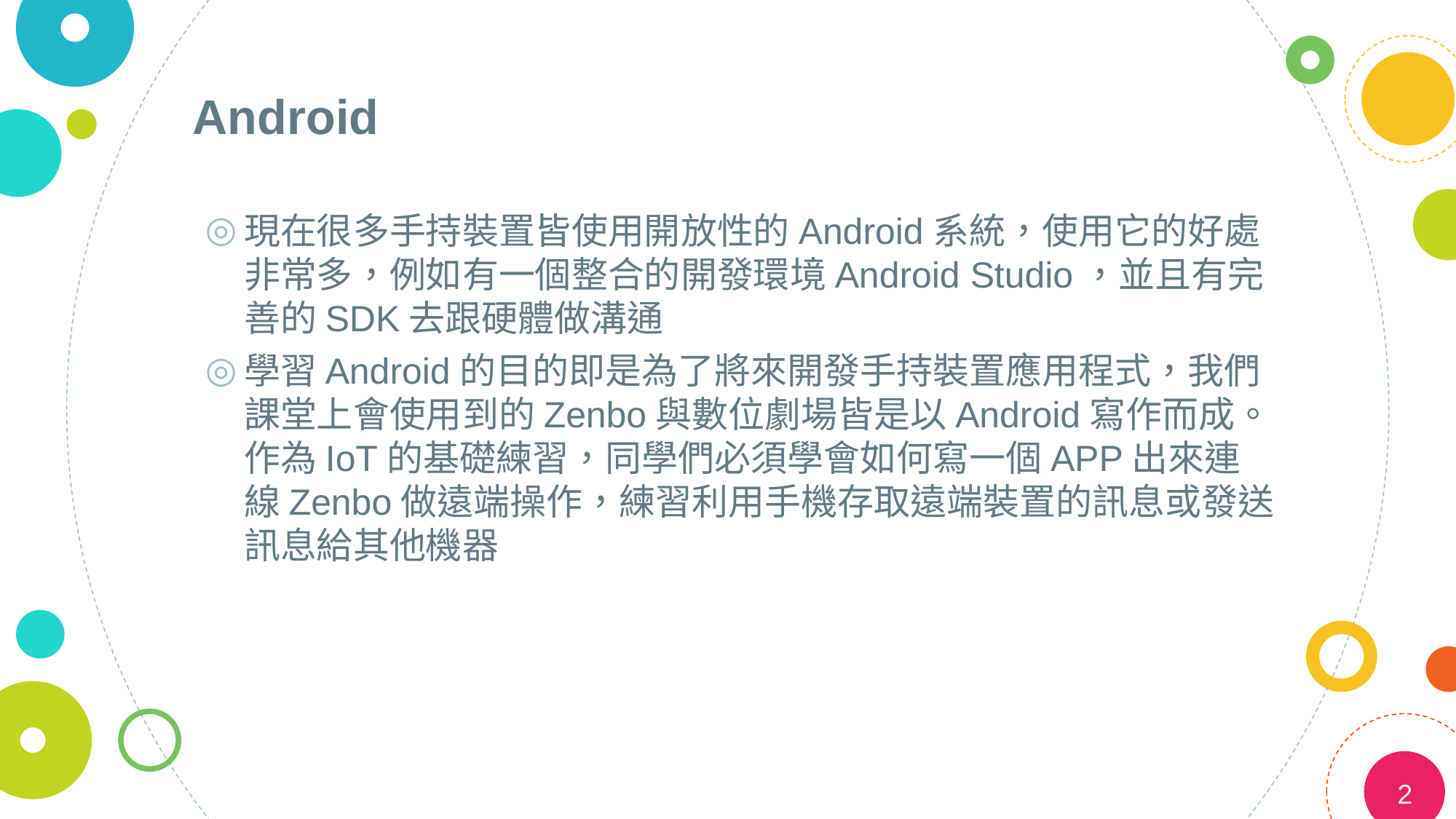

# Android
現在很多手持裝置皆使用開放性的Android系統，使用它的好處非常多，例如有一個整合的開發環境Android Studio，並且有完善的SDK去跟硬體做溝通
學習Android的目的即是為了將來開發手持裝置應用程式，我們課堂上會使用到的Zenbo與數位劇場皆是以Android寫作而成。作為IoT的基礎練習，同學們必須學會如何寫一個APP出來連線Zenbo做遠端操作，練習利用手機存取遠端裝置的訊息或發送訊息給其他機器

2